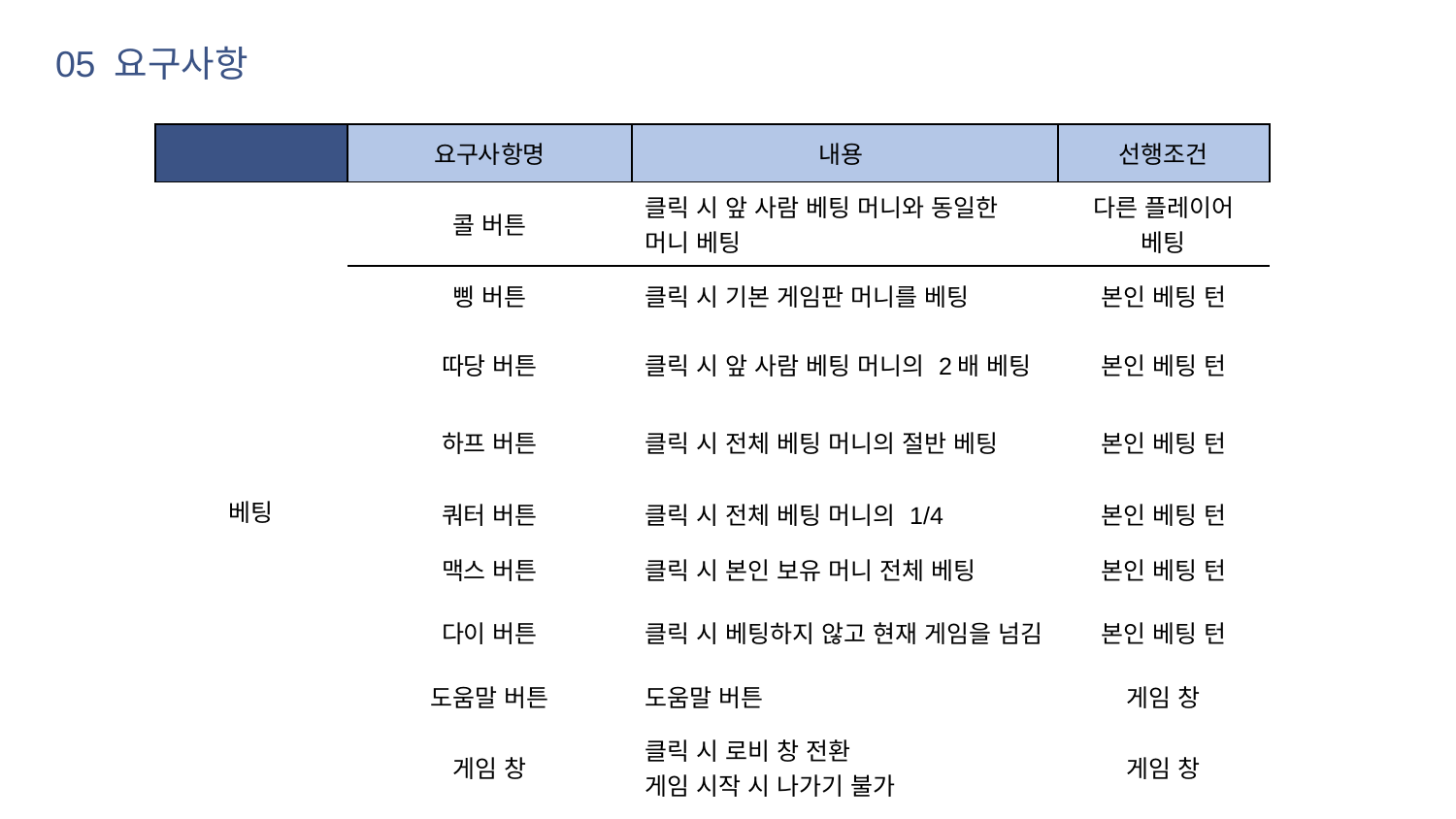

05 요구사항
|  | 요구사항명 | 내용 | 선행조건 |
| --- | --- | --- | --- |
| 베팅 | 콜 버튼 | 클릭 시 앞 사람 베팅 머니와 동일한 머니 베팅 | 다른 플레이어 베팅 |
|  | 삥 버튼 | 클릭 시 기본 게임판 머니를 베팅 | 본인 베팅 턴 |
|  | 따당 버튼 | 클릭 시 앞 사람 베팅 머니의 2배 베팅 | 본인 베팅 턴 |
|  | 하프 버튼 | 클릭 시 전체 베팅 머니의 절반 베팅 | 본인 베팅 턴 |
|  | 쿼터 버튼 | 클릭 시 전체 베팅 머니의 1/4 | 본인 베팅 턴 |
|  | 맥스 버튼 | 클릭 시 본인 보유 머니 전체 베팅 | 본인 베팅 턴 |
|  | 다이 버튼 | 클릭 시 베팅하지 않고 현재 게임을 넘김 | 본인 베팅 턴 |
|  | 도움말 버튼 | 도움말 버튼 | 게임 창 |
|  | 게임 창 | 클릭 시 로비 창 전환 게임 시작 시 나가기 불가 | 게임 창 |